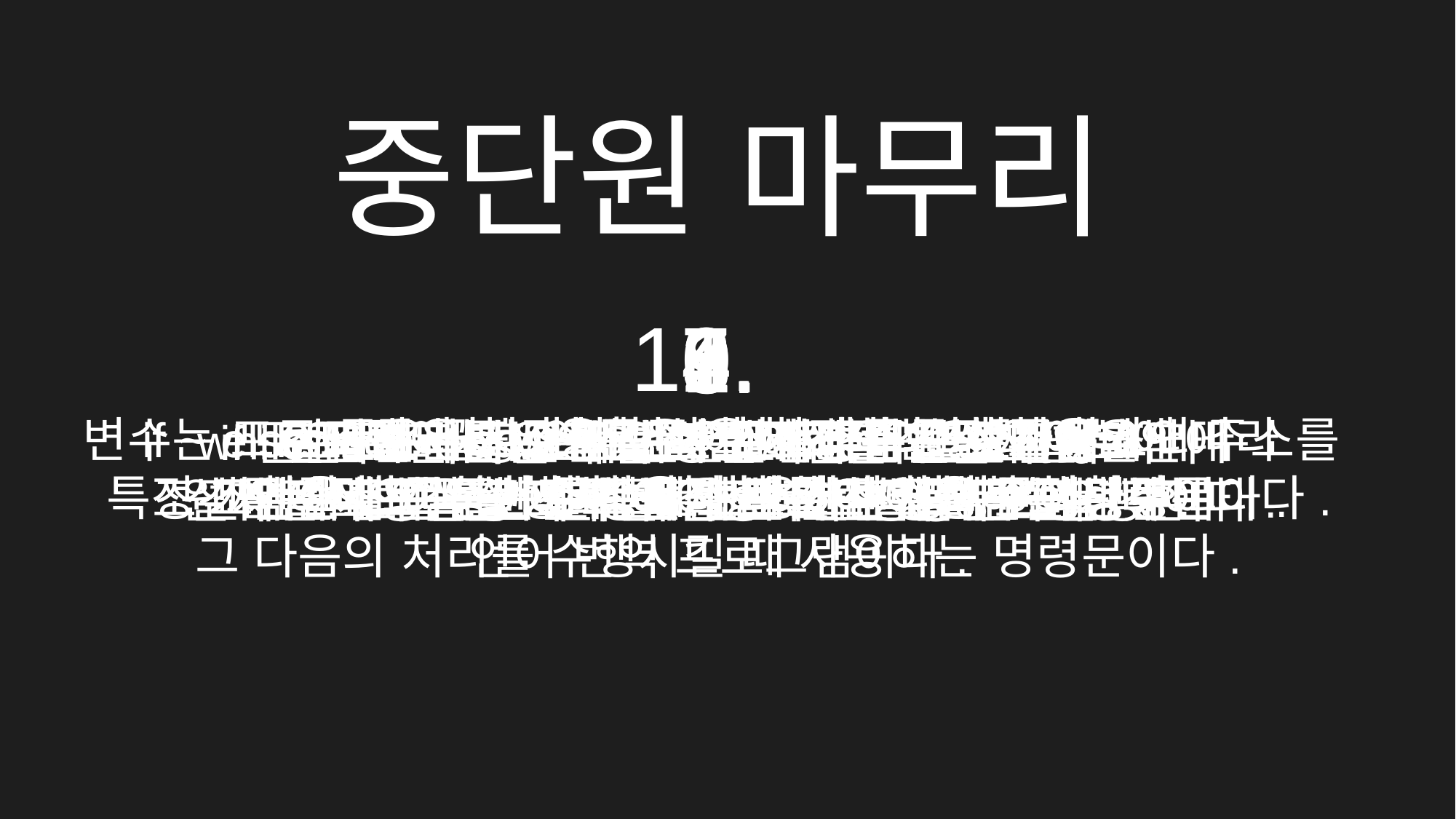

중단원 마무리
4.
변수는 프로그램에서 사용할 값을 저장하는 기억 장소의 주소를
기호로 표시한 것이다.
8.
switch ~ case 문은 여러 개의 문장 가운데
특정 조건을 만족하는 문장을 선택하여 수행하는 명령문이다.
7.
if ~ else 문은 괄호 안에 주어진 조건의 성립 여부에 따라
두 갈래로 분기되어 각각 다른 작업을 수행한 후
그 다음의 처리를 수행시킬 때 사용하는 명령문이다.
10.
For 문은 지정한 반복 횟수만큼 실행문을
반복적으로 실행하는데 사용하는 명령문이다.
2.
컴파일러는 고급 언어로 작성된 프로그램을
기계어로 이루어진 목적 프로그램으로 만들어 주는
언어 번역 프로그램이다.
5.
연산자를 2개 이상 포함하는 연산식은
연산자의 우선 순위에 따라 연산이 이루어진다.
9.
while문과 do~while문은 while 다음의 괄호 안에
조건식이 참인 동안 실행문을 반복 수행하는 명령문이다.
1.
프로그래밍은 자료와 알고리즘을 설계하고
 설계된 내용을 코드화 하여 프로그램을 만드는 것이다.
3.
인터프리터는 목적 프로그램을 만들지 않고
원시 프로그램을 기계어로 번역하면서 바로 실행한다.
6.
if문은 if문 다음의 괄호 안에 주어진 조건에 따라
식의 실행 여부를 결정하는 명령문이다.